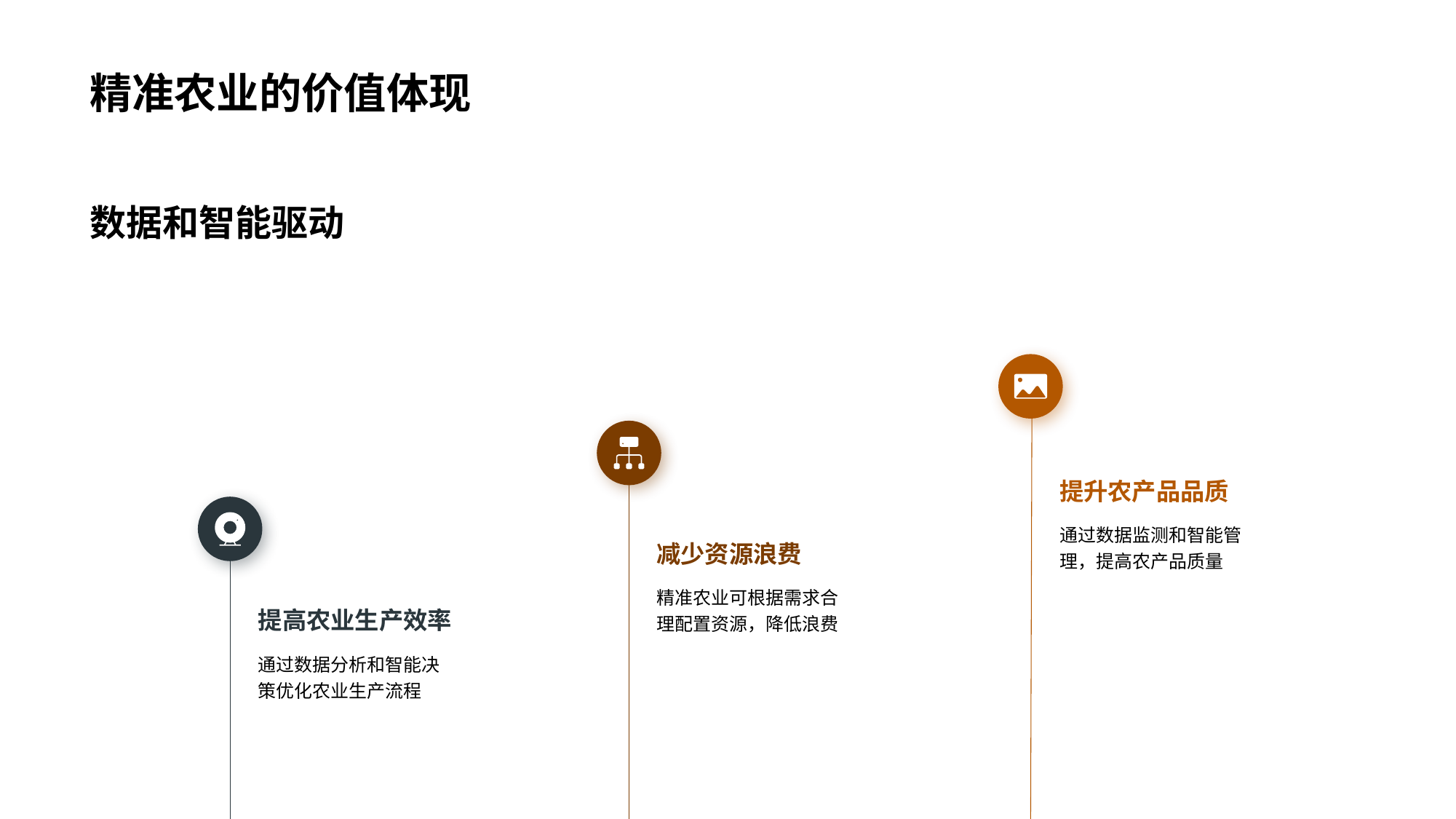

# 精准农业的价值体现
数据和智能驱动

提升农产品品质
通过数据监测和智能管理，提高农产品质量

减少资源浪费
精准农业可根据需求合理配置资源，降低浪费

提高农业生产效率
通过数据分析和智能决策优化农业生产流程